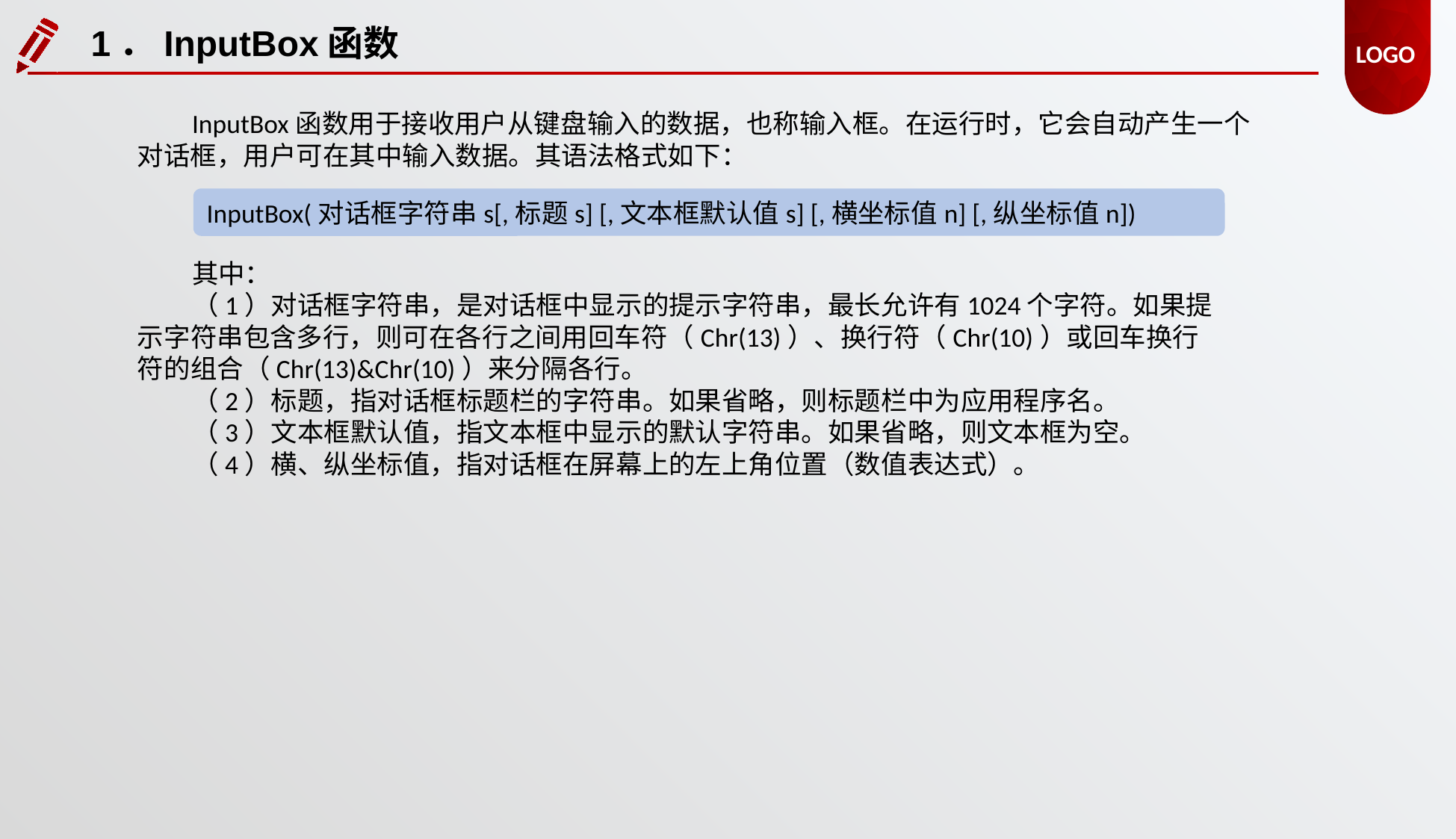

1．InputBox函数
InputBox函数用于接收用户从键盘输入的数据，也称输入框。在运行时，它会自动产生一个对话框，用户可在其中输入数据。其语法格式如下：
InputBox(对话框字符串s[,标题s] [,文本框默认值s] [,横坐标值n] [,纵坐标值n])
其中：
（1）对话框字符串，是对话框中显示的提示字符串，最长允许有1024个字符。如果提示字符串包含多行，则可在各行之间用回车符（Chr(13)）、换行符（Chr(10)）或回车换行符的组合（Chr(13)&Chr(10)）来分隔各行。
（2）标题，指对话框标题栏的字符串。如果省略，则标题栏中为应用程序名。
（3）文本框默认值，指文本框中显示的默认字符串。如果省略，则文本框为空。
（4）横、纵坐标值，指对话框在屏幕上的左上角位置（数值表达式）。